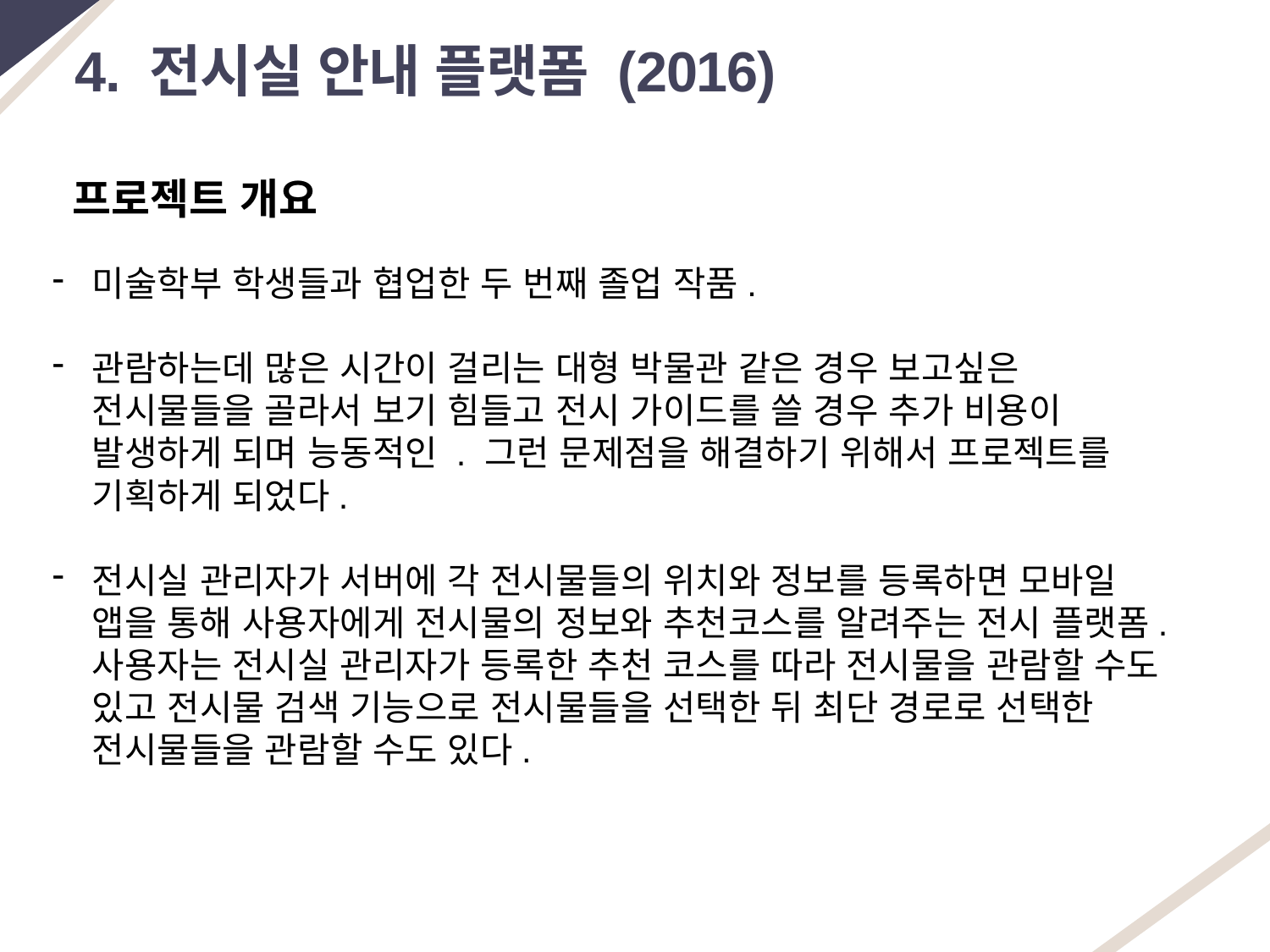

4. 전시실 안내 플랫폼 (2016)
프로젝트 개요

미술학부 학생들과 협업한 두 번째 졸업 작품.

관람하는데 많은 시간이 걸리는 대형 박물관 같은 경우 보고싶은 전시물들을 골라서 보기 힘들고 전시 가이드를 쓸 경우 추가 비용이 발생하게 되며 능동적인 . 그런 문제점을 해결하기 위해서 프로젝트를 기획하게 되었다.

전시실 관리자가 서버에 각 전시물들의 위치와 정보를 등록하면 모바일 앱을 통해 사용자에게 전시물의 정보와 추천코스를 알려주는 전시 플랫폼. 사용자는 전시실 관리자가 등록한 추천 코스를 따라 전시물을 관람할 수도 있고 전시물 검색 기능으로 전시물들을 선택한 뒤 최단 경로로 선택한 전시물들을 관람할 수도 있다.